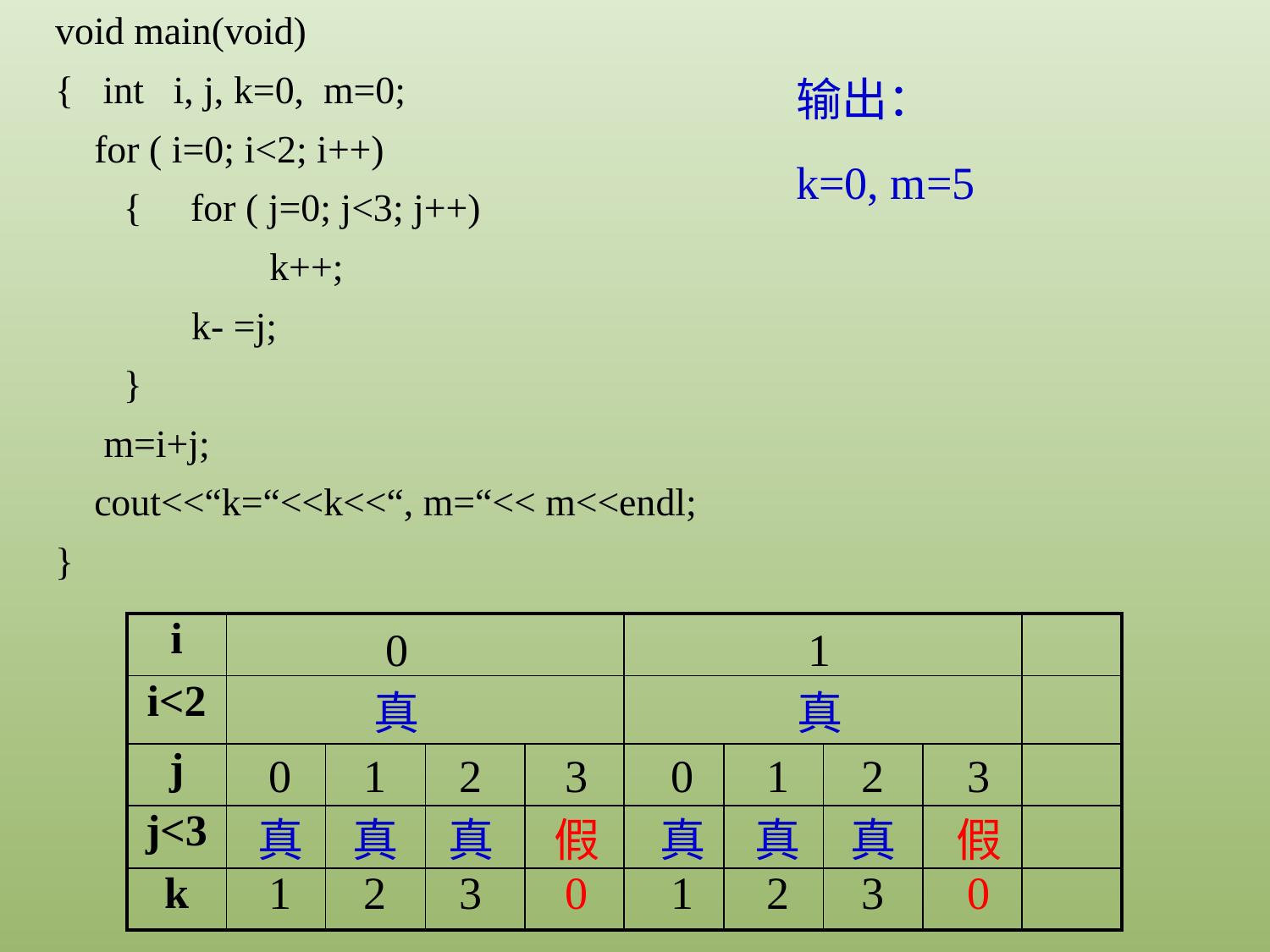

void main(void)
{   int   i, j, k=0,  m=0;
    for ( i=0; i<2; i++)
       {     for ( j=0; j<3; j++)
                      k++;
              k- =j;
       }
     m=i+j;
    cout<<“k=“<<k<<“, m=“<< m<<endl;
}
输出：
k=0, m=5
| i |  |  |  |  |  |  |  |  |  |
| --- | --- | --- | --- | --- | --- | --- | --- | --- | --- |
| i<2 |  |  |  |  |  |  |  |  |  |
| j |  |  |  |  |  |  |  |  |  |
| j<3 |  |  |  |  |  |  |  |  |  |
| k |  |  |  |  |  |  |  |  |  |
0
1
真
真
0
1
2
3
0
1
2
3
真
真
真
假
真
真
真
假
1
2
3
0
1
2
3
0
137